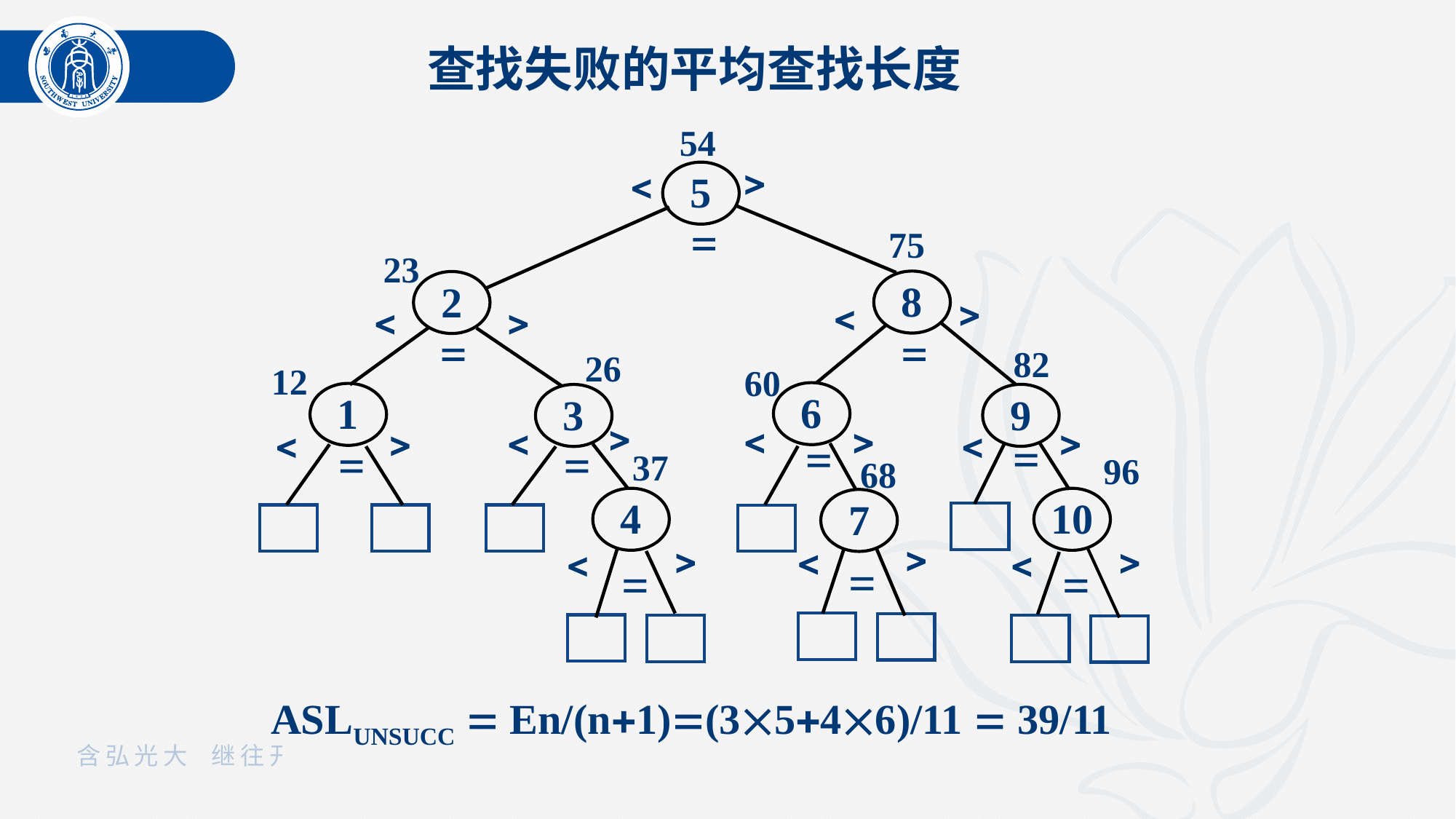

查找失败的平均查找长度
54
5
>
<

=
75
23
8
2
>
<
<
>

=
=
82
26
12
60
6
1
9
3
>
<
>
<
>
>
<
<

=
=
=
=
37
96
68
4
10
7

>

>
>

<
<
<
=
=
=

ASLUNSUCC = En/(n+1)=(3×5+4×6)/11 = 39/11